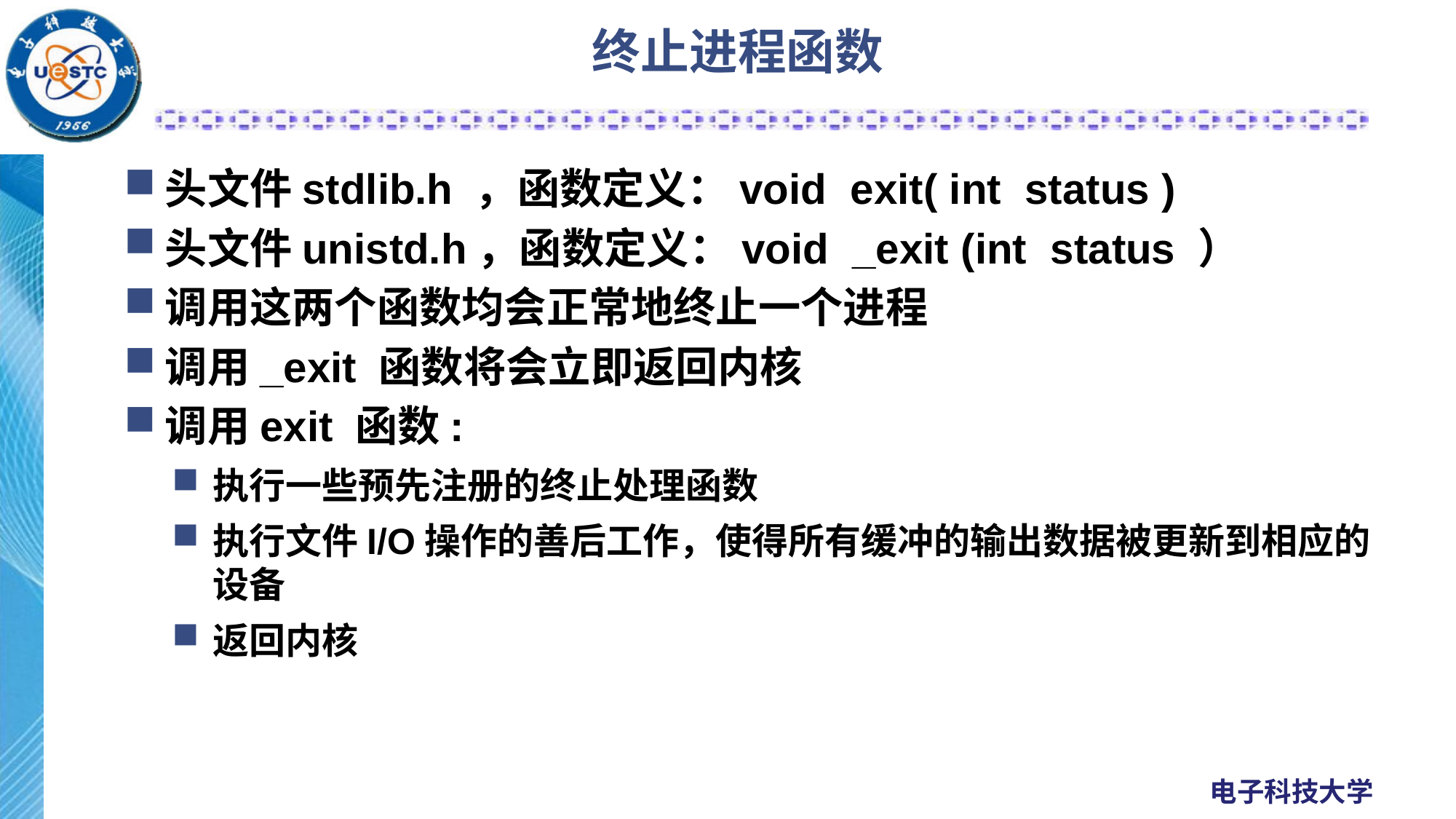

# 终止进程函数
头文件stdlib.h ，函数定义：void  exit( int  status )
头文件unistd.h，函数定义：void  _exit (int  status ）
调用这两个函数均会正常地终止一个进程
调用_exit 函数将会立即返回内核
调用exit 函数:
执行一些预先注册的终止处理函数
执行文件I/O操作的善后工作，使得所有缓冲的输出数据被更新到相应的设备
返回内核